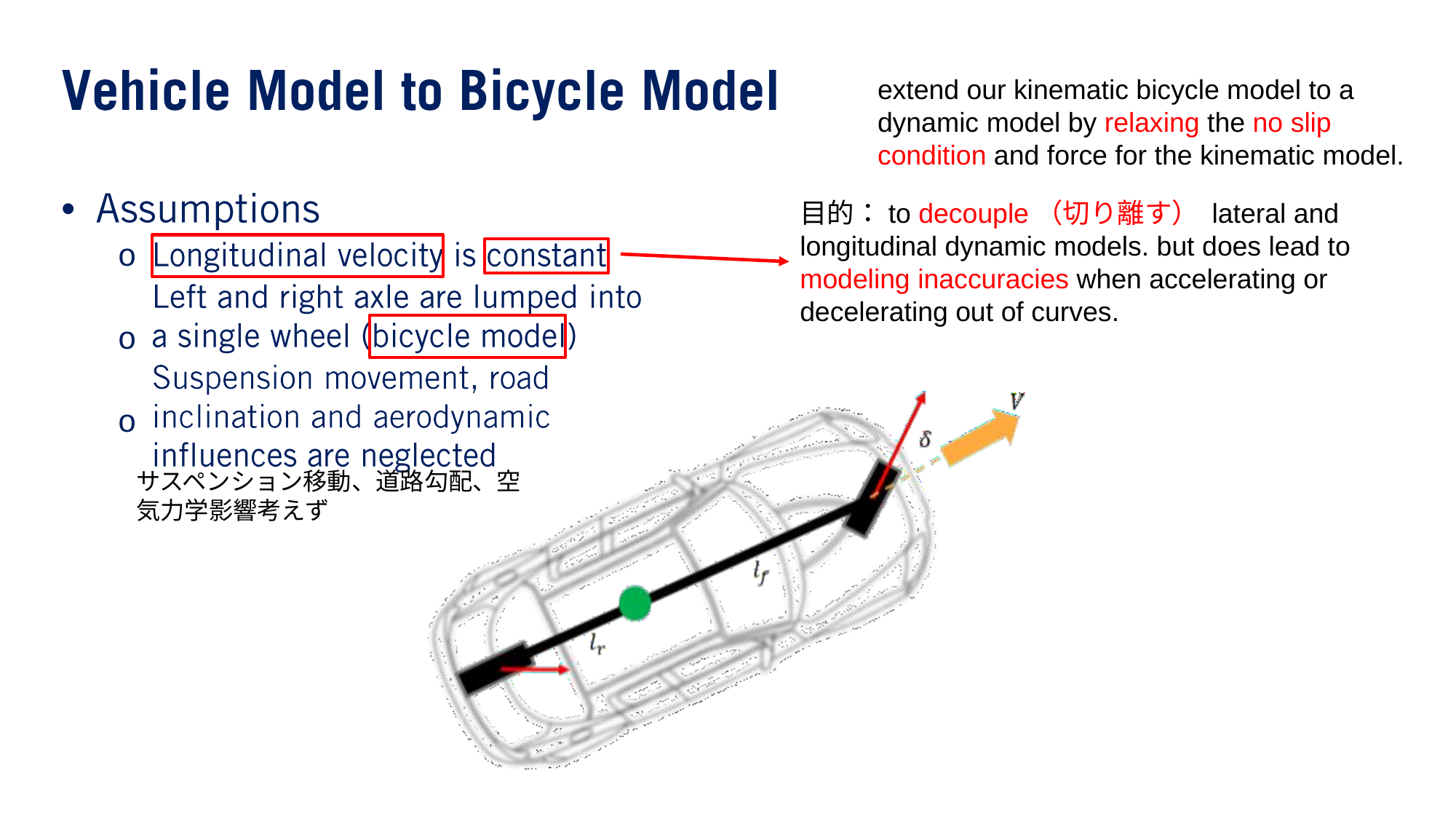

extend our kinematic bicycle model to a dynamic model by relaxing the no slip condition and force for the kinematic model.
•
o  o

o

⽬的：to decouple（切り離す） lateral and longitudinal dynamic models. but does lead to modeling inaccuracies when accelerating or decelerating out of curves.

サスペンション移動、道路勾配、空気力学影響考えず